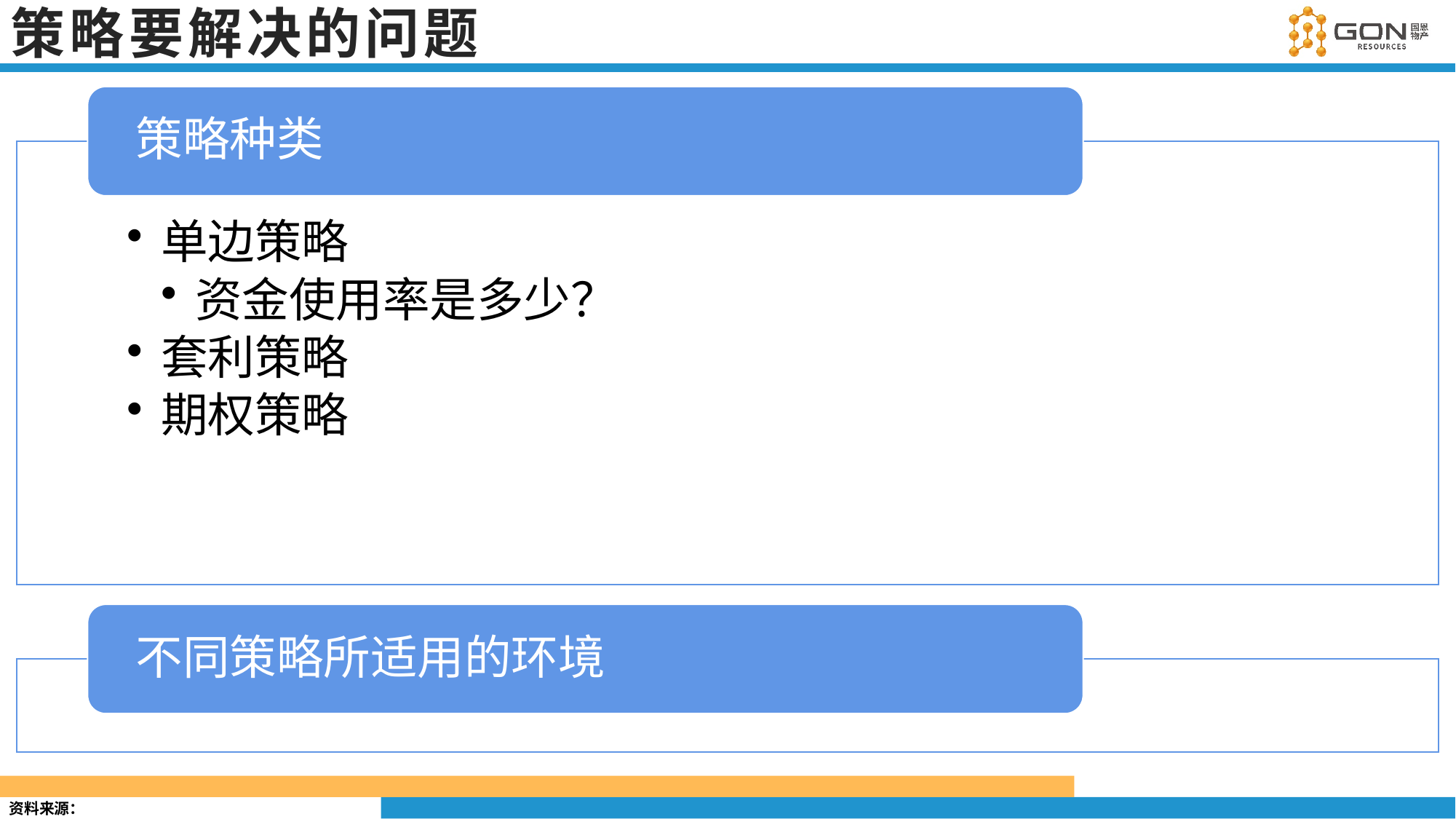

# 策略要解决的问题
单边策略
资金使用率是多少？
套利策略
期权策略
策略种类
不同策略所适用的环境